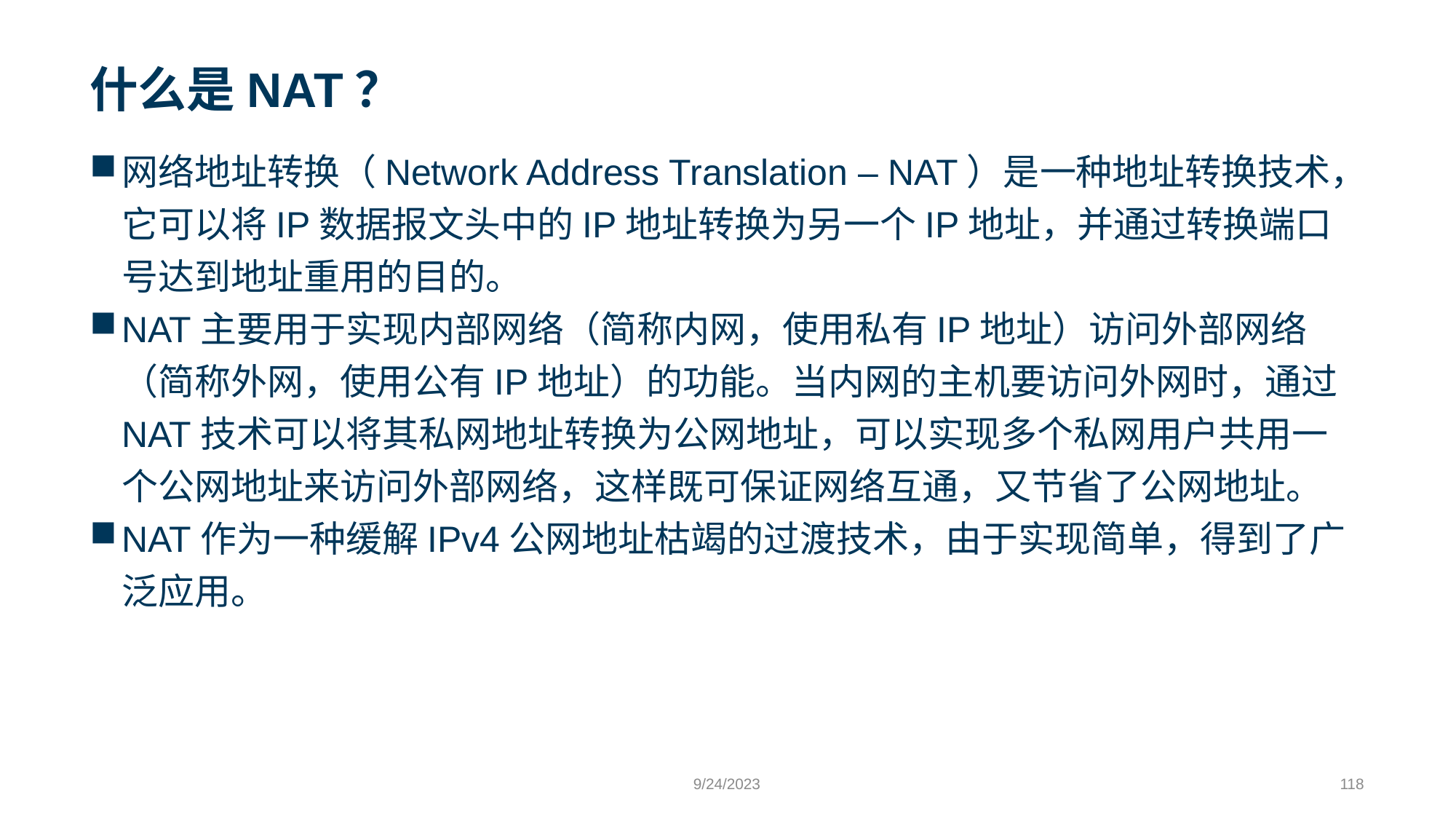

# 什么是NAT？
网络地址转换（Network Address Translation – NAT）是一种地址转换技术，它可以将IP数据报文头中的IP地址转换为另一个IP地址，并通过转换端口号达到地址重用的目的。
NAT主要用于实现内部网络（简称内网，使用私有IP地址）访问外部网络（简称外网，使用公有IP地址）的功能。当内网的主机要访问外网时，通过NAT技术可以将其私网地址转换为公网地址，可以实现多个私网用户共用一个公网地址来访问外部网络，这样既可保证网络互通，又节省了公网地址。
NAT作为一种缓解IPv4公网地址枯竭的过渡技术，由于实现简单，得到了广泛应用。

9/24/2023
118